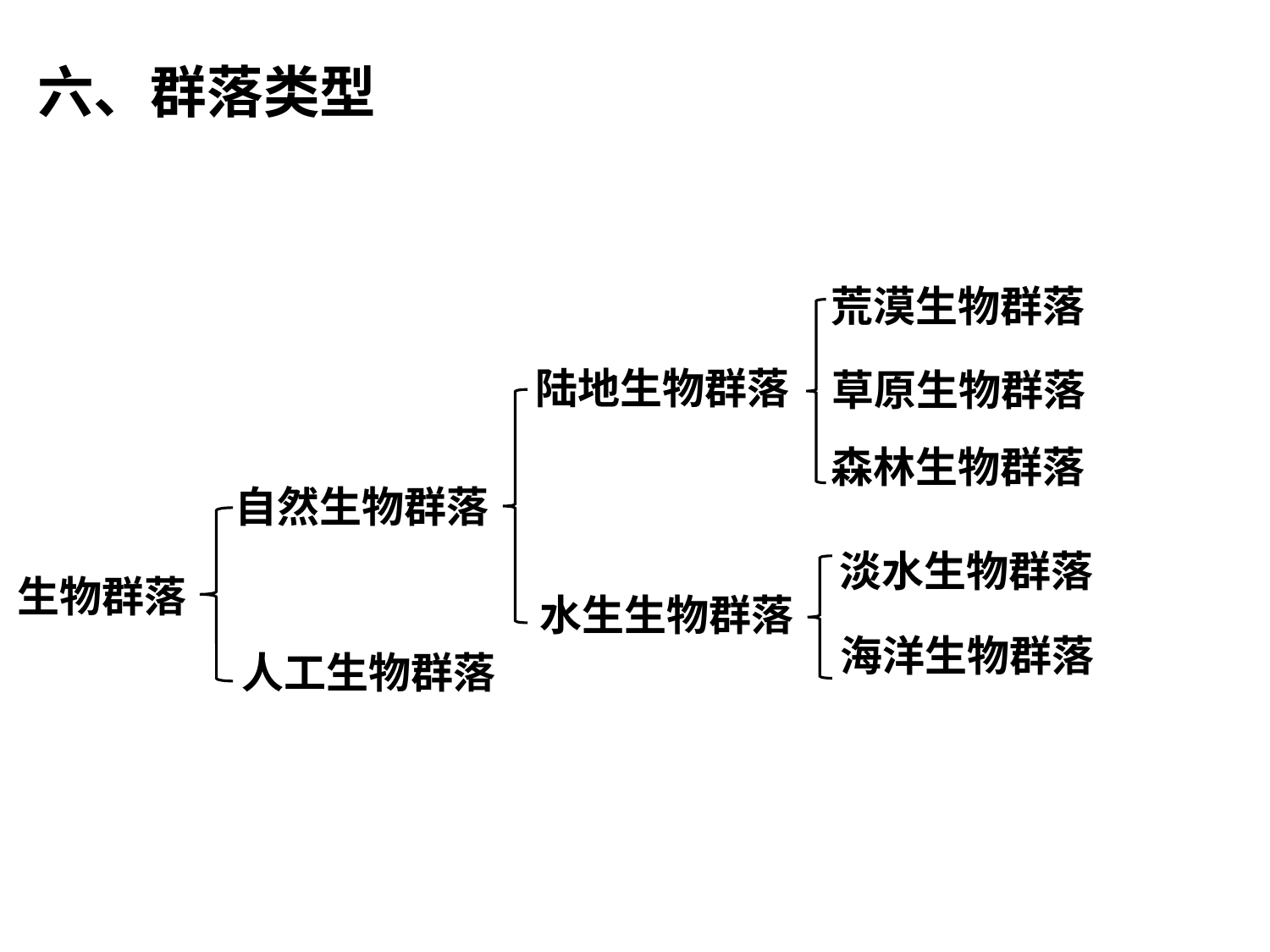

六、群落类型
荒漠生物群落

陆地生物群落
草原生物群落

森林生物群落
自然生物群落

淡水生物群落

生物群落
水生生物群落
海洋生物群落
人工生物群落